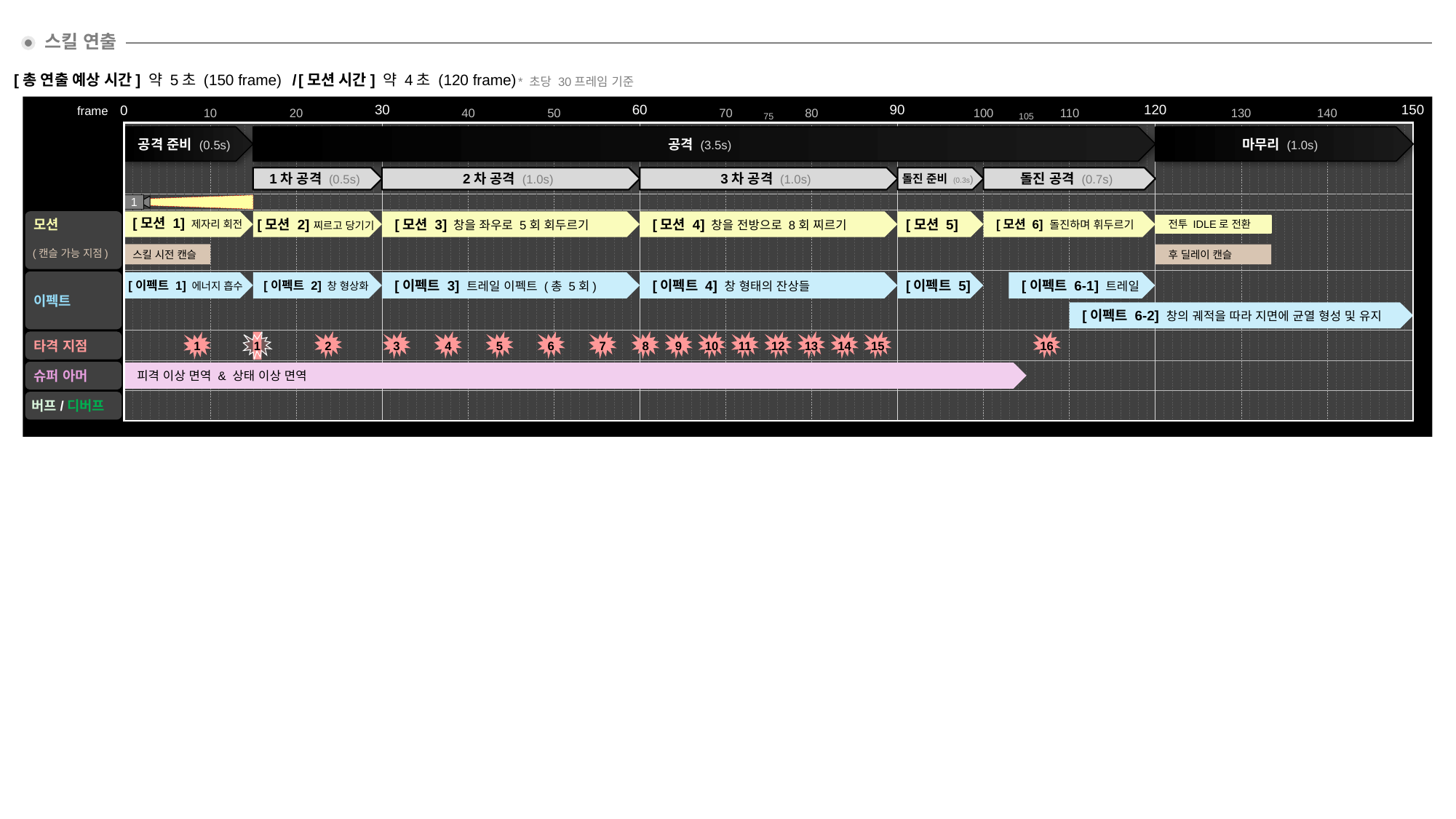

스킬 연출

[총 연출 예상 시간] 약 5초 (150 frame)
/
[모션 시간] 약 4초 (120 frame)
* 초당 30프레임 기준

60
90
120
150
30
0
frame
10
20
40
50
70
80
100
110
130
140
75
105

공격 준비 (0.5s)
공격 (3.5s)
마무리 (1.0s)
1차 공격 (0.5s)
2차 공격 (1.0s)
3차 공격 (1.0s)
돌진 준비 (0.3s)
돌진 공격 (0.7s)

1

모션
(캔슬 가능 지점)
[모션 1] 제자리 회전
[모션 2] 찌르고 당기기
[모션 3] 창을 좌우로 5회 회두르기
[모션 4] 창을 전방으로 8회 찌르기
[모션 5]
[모션 6] 돌진하며 휘두르기
전투 IDLE로 전환
스킬 시전 캔슬
후 딜레이 캔슬

이펙트
[이펙트 3] 트레일 이펙트 (총 5회)
[이펙트 4] 창 형태의 잔상들
[이펙트 5]
[이펙트 6-1] 트레일
[이펙트 1] 에너지 흡수
[이펙트 2] 창 형상화
[이펙트 6-2] 창의 궤적을 따라 지면에 균열 형성 및 유지

2
3
4
5
6
7
8
9
10
11
12
13
14
15
16

타격 지점
1
1

슈퍼 아머
피격 이상 면역 & 상태 이상 면역

버프/디버프